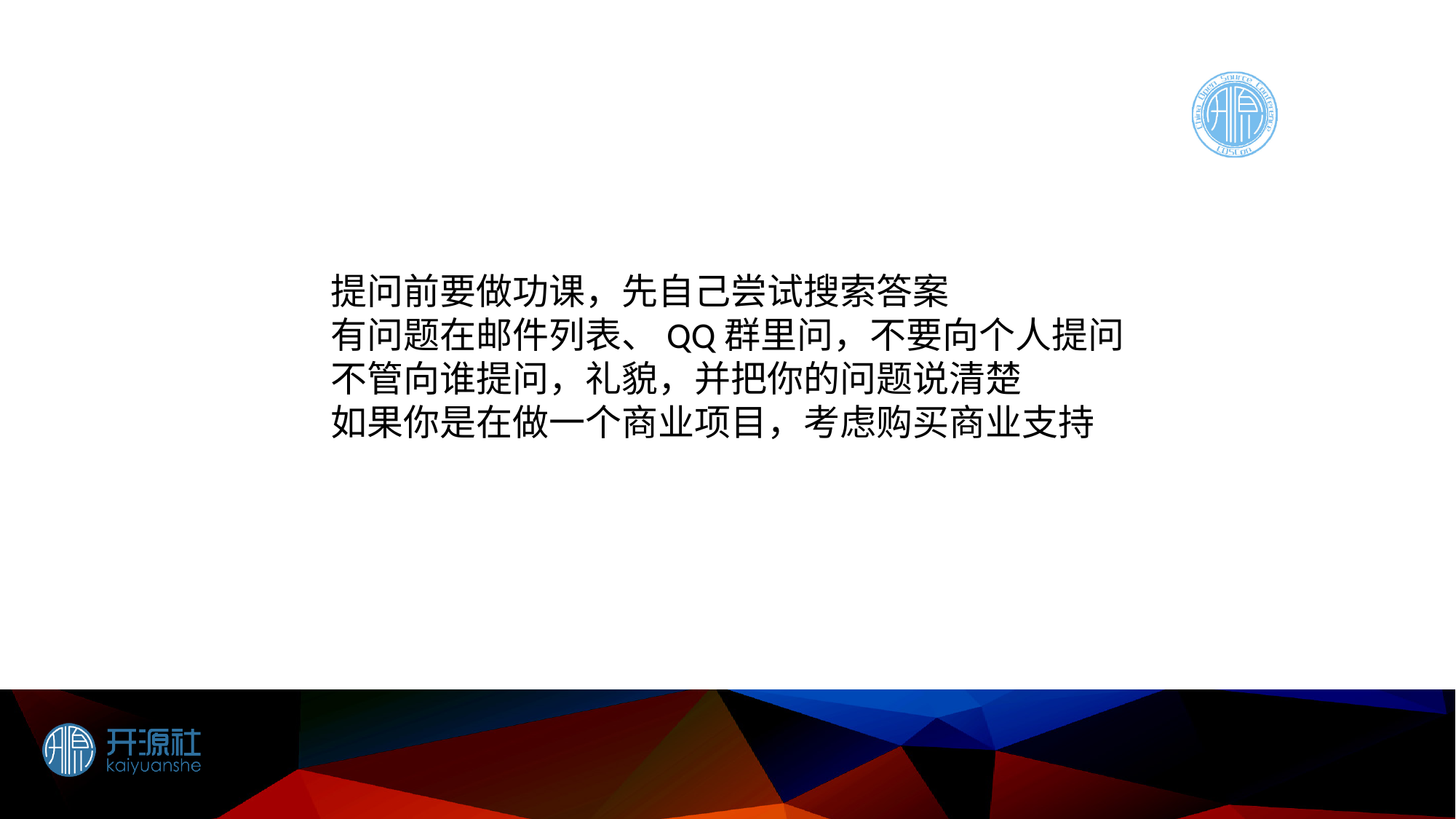

提问前要做功课，先自己尝试搜索答案
有问题在邮件列表、QQ群里问，不要向个人提问
不管向谁提问，礼貌，并把你的问题说清楚
如果你是在做一个商业项目，考虑购买商业支持